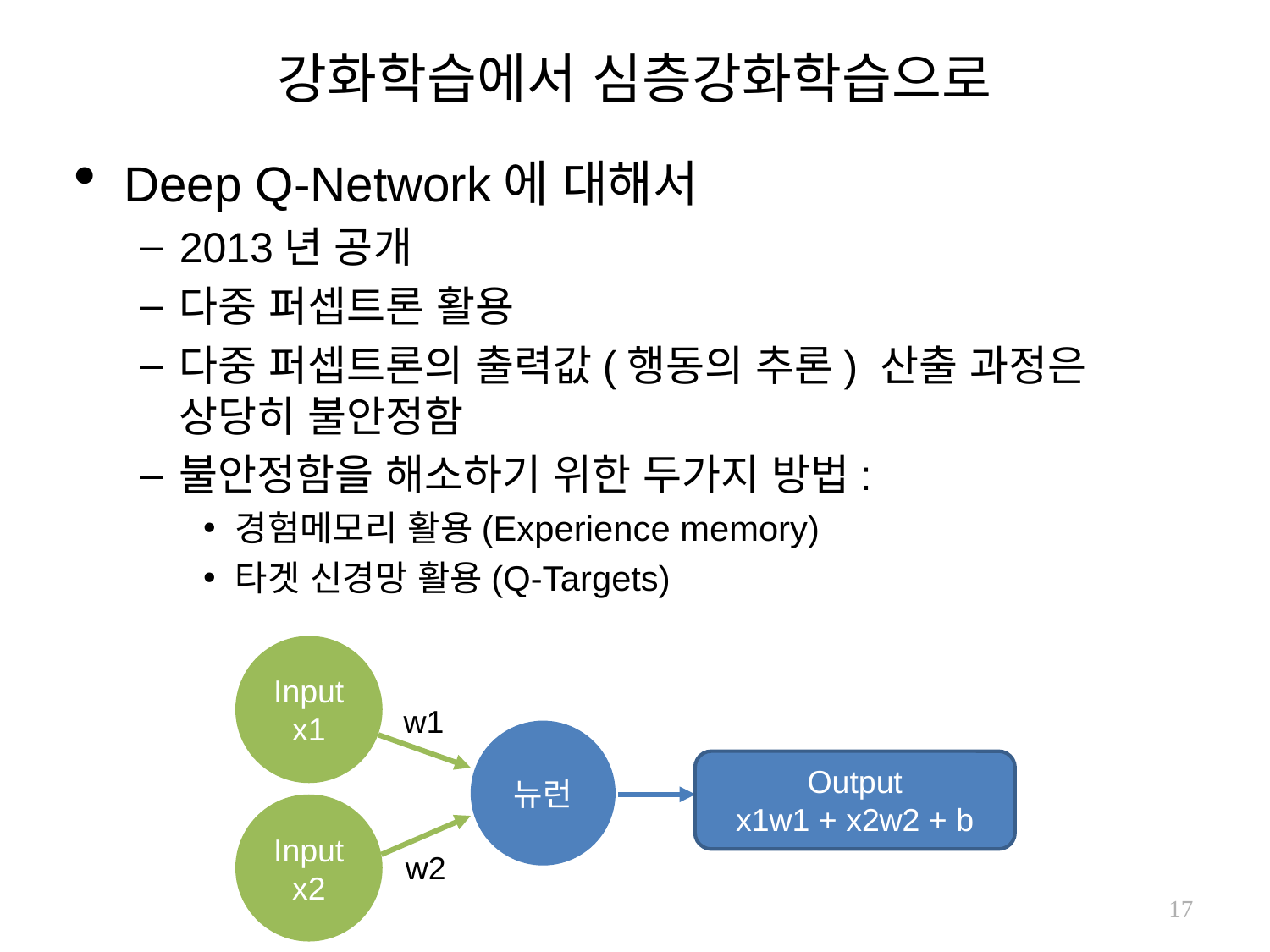

# 강화학습에서 심층강화학습으로
Deep Q-Network에 대해서
2013년 공개
다중 퍼셉트론 활용
다중 퍼셉트론의 출력값(행동의 추론) 산출 과정은 상당히 불안정함
불안정함을 해소하기 위한 두가지 방법:
경험메모리 활용(Experience memory)
타겟 신경망 활용(Q-Targets)
Input
x1
w1
뉴런
Output
x1w1 + x2w2 + b
Input
x2
w2
17